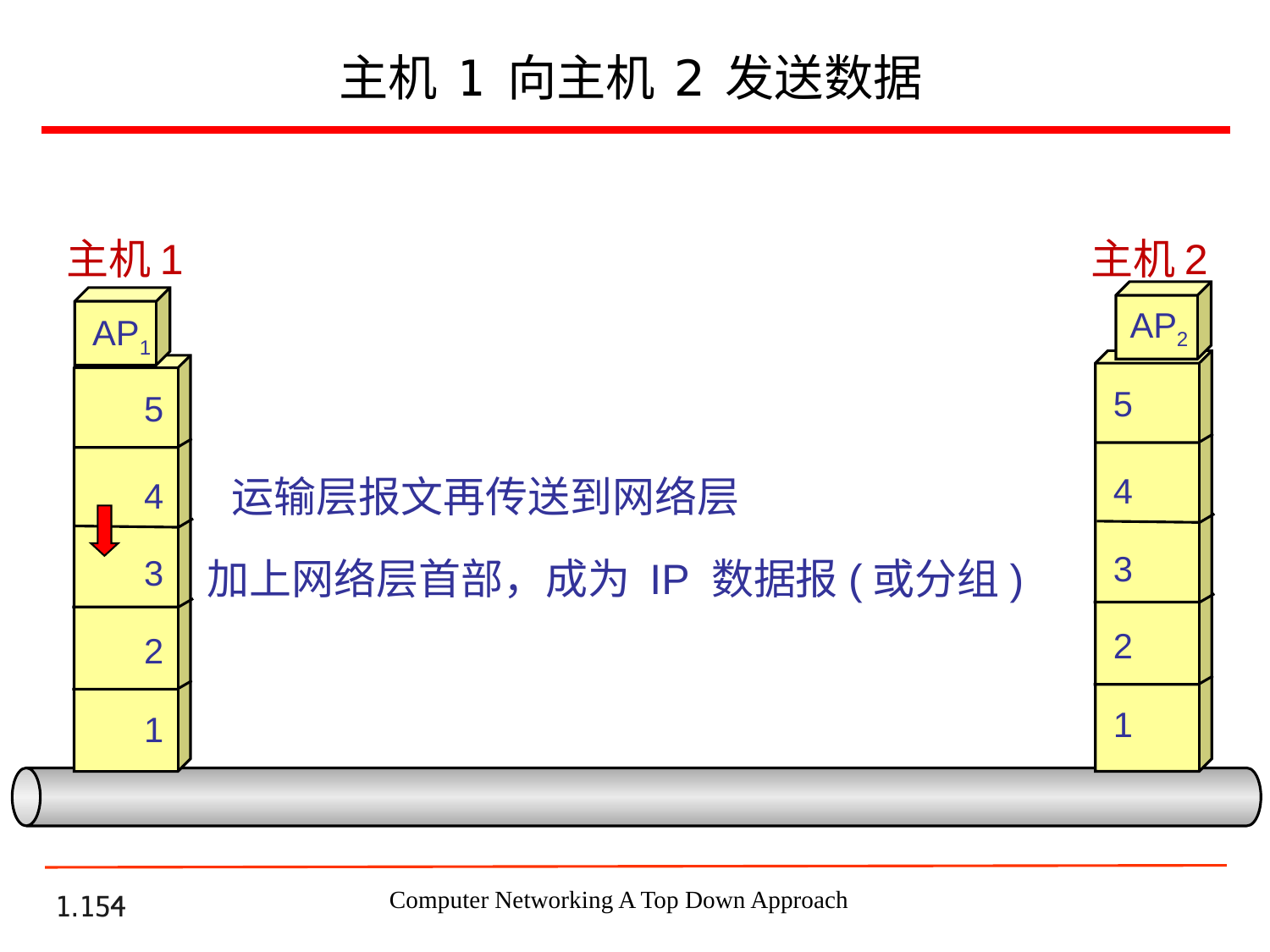

# 主机 1 向主机 2 发送数据

主机 1
主机 2

AP2
AP1

5
5

4
运输层报文再传送到网络层
4

3
3
加上网络层首部，成为 IP 数据报(或分组)

2
2

1
1